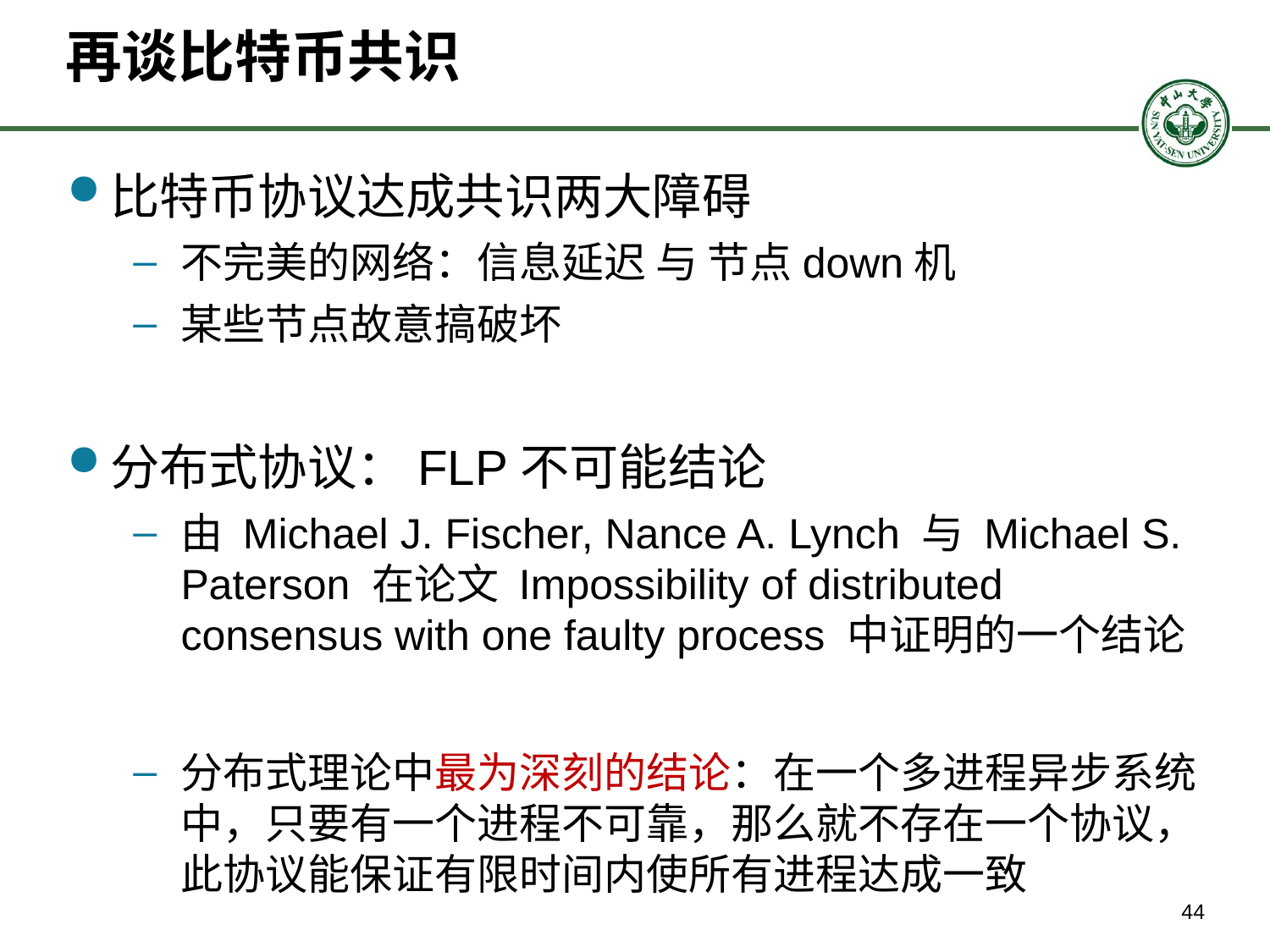

# 再谈比特币共识
比特币协议达成共识两大障碍
不完美的网络：信息延迟 与 节点down机
某些节点故意搞破坏

分布式协议：FLP不可能结论
由 Michael J. Fischer, Nance A. Lynch 与 Michael S. Paterson 在论文 Impossibility of distributed consensus with one faulty process 中证明的一个结论

分布式理论中最为深刻的结论：在一个多进程异步系统中，只要有一个进程不可靠，那么就不存在一个协议，此协议能保证有限时间内使所有进程达成一致